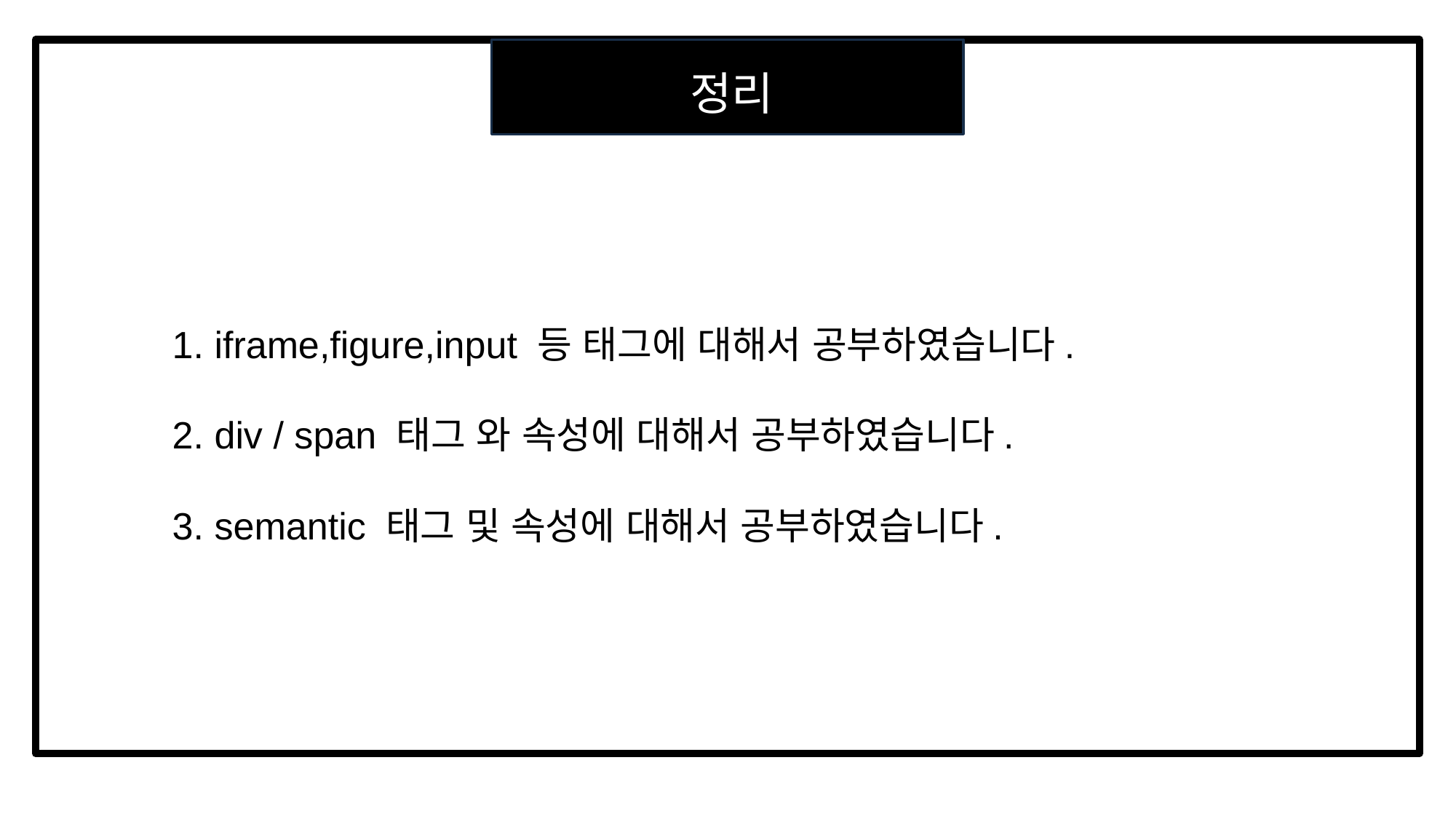

ㅅ

정리
1. iframe,figure,input 등 태그에 대해서 공부하였습니다.

2. div / span 태그 와 속성에 대해서 공부하였습니다.

3. semantic 태그 및 속성에 대해서 공부하였습니다.